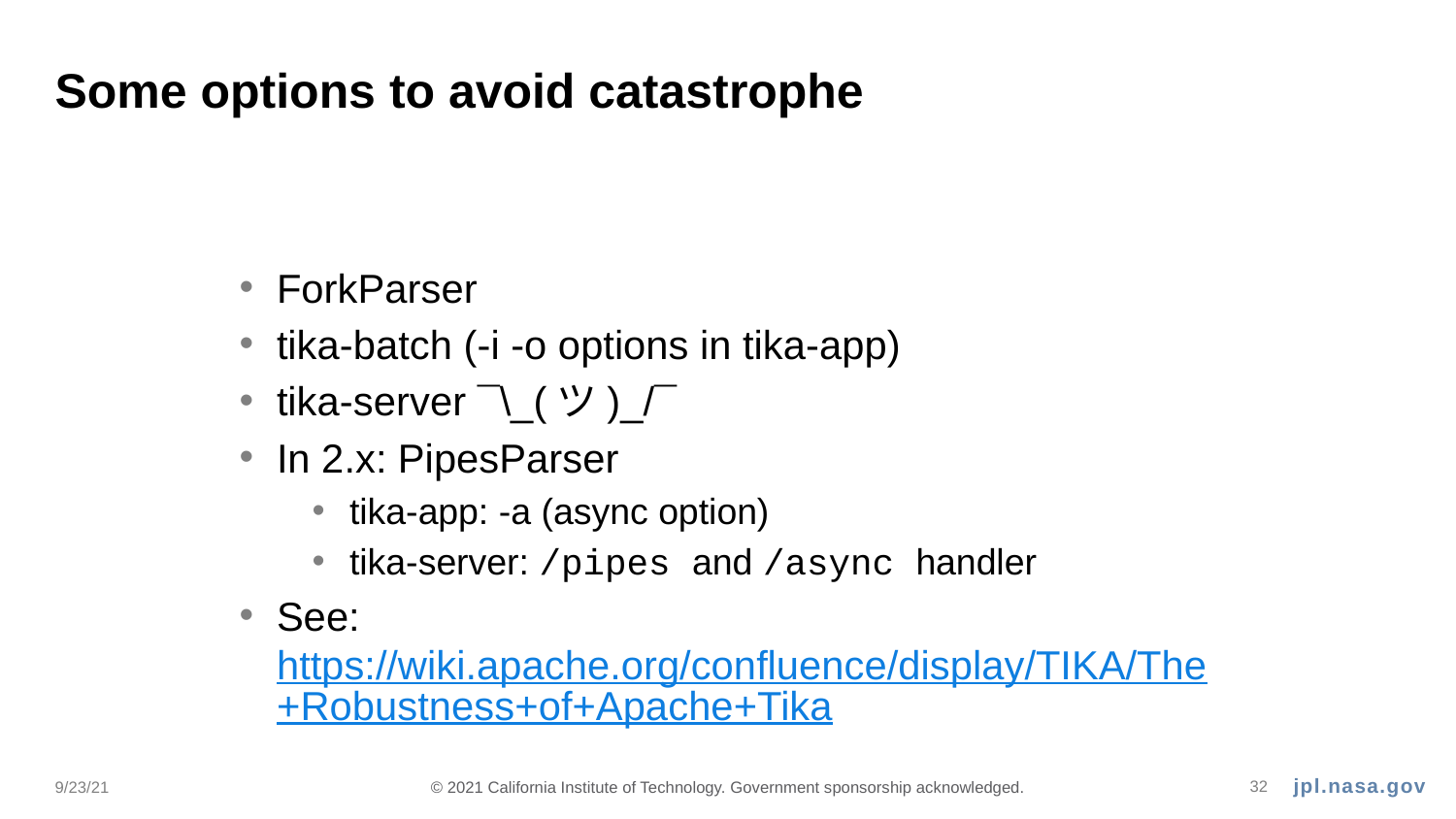

# Some options to avoid catastrophe
ForkParser
tika-batch (-i -o options in tika-app)
tika-server ¯\_(ツ)_/¯
In 2.x: PipesParser
tika-app: -a (async option)
tika-server: /pipes and /async handler
See: https://wiki.apache.org/confluence/display/TIKA/The+Robustness+of+Apache+Tika
9/23/21
© 2021 California Institute of Technology. Government sponsorship acknowledged.
32